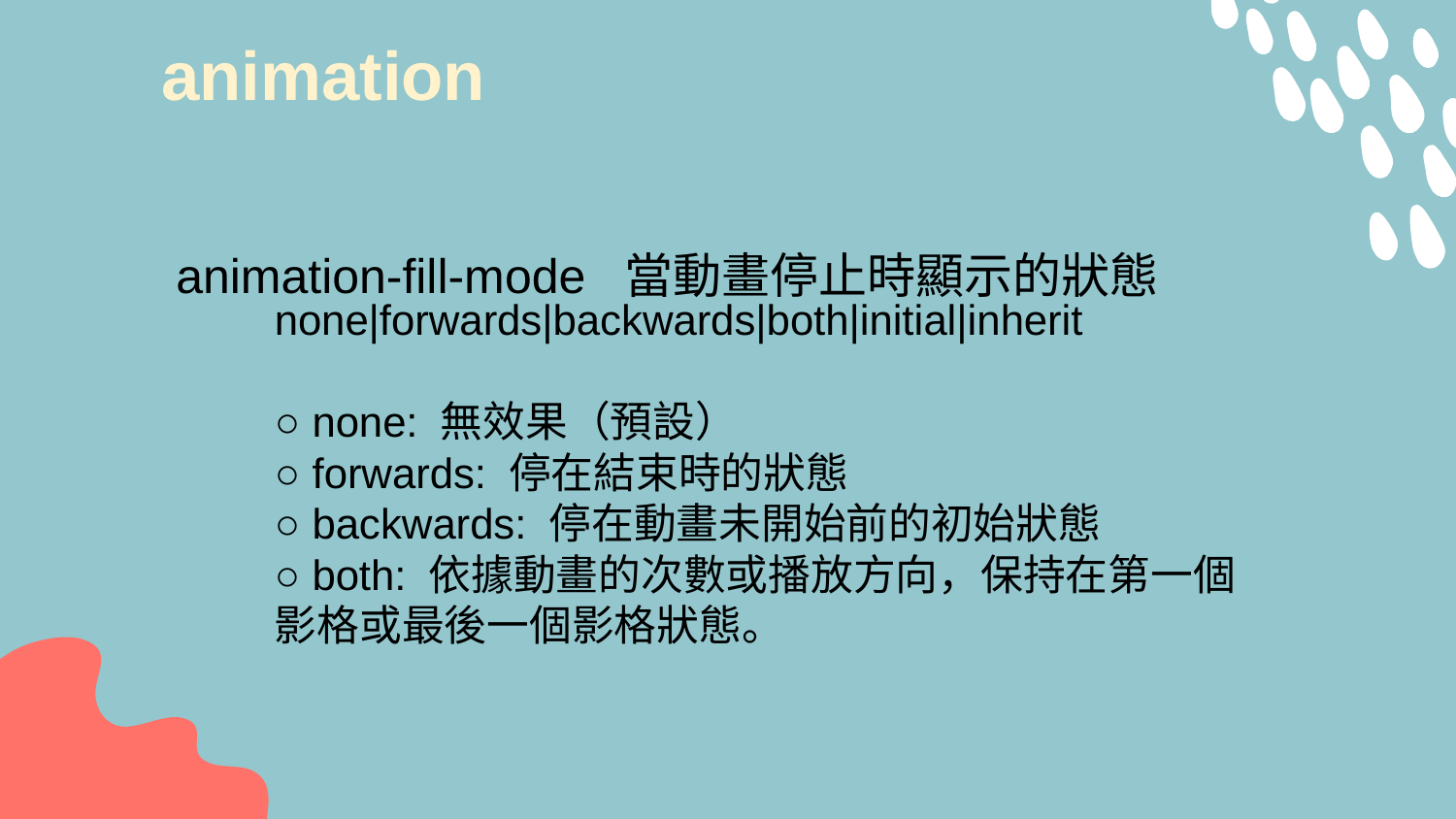

# animation
animation-fill-mode  當動畫停止時顯示的狀態
none|forwards|backwards|both|initial|inherit

○ none: 無效果（預設）
○ forwards: 停在結束時的狀態
○ backwards: 停在動畫未開始前的初始狀態
○ both: 依據動畫的次數或播放方向，保持在第一個影格或最後一個影格狀態。